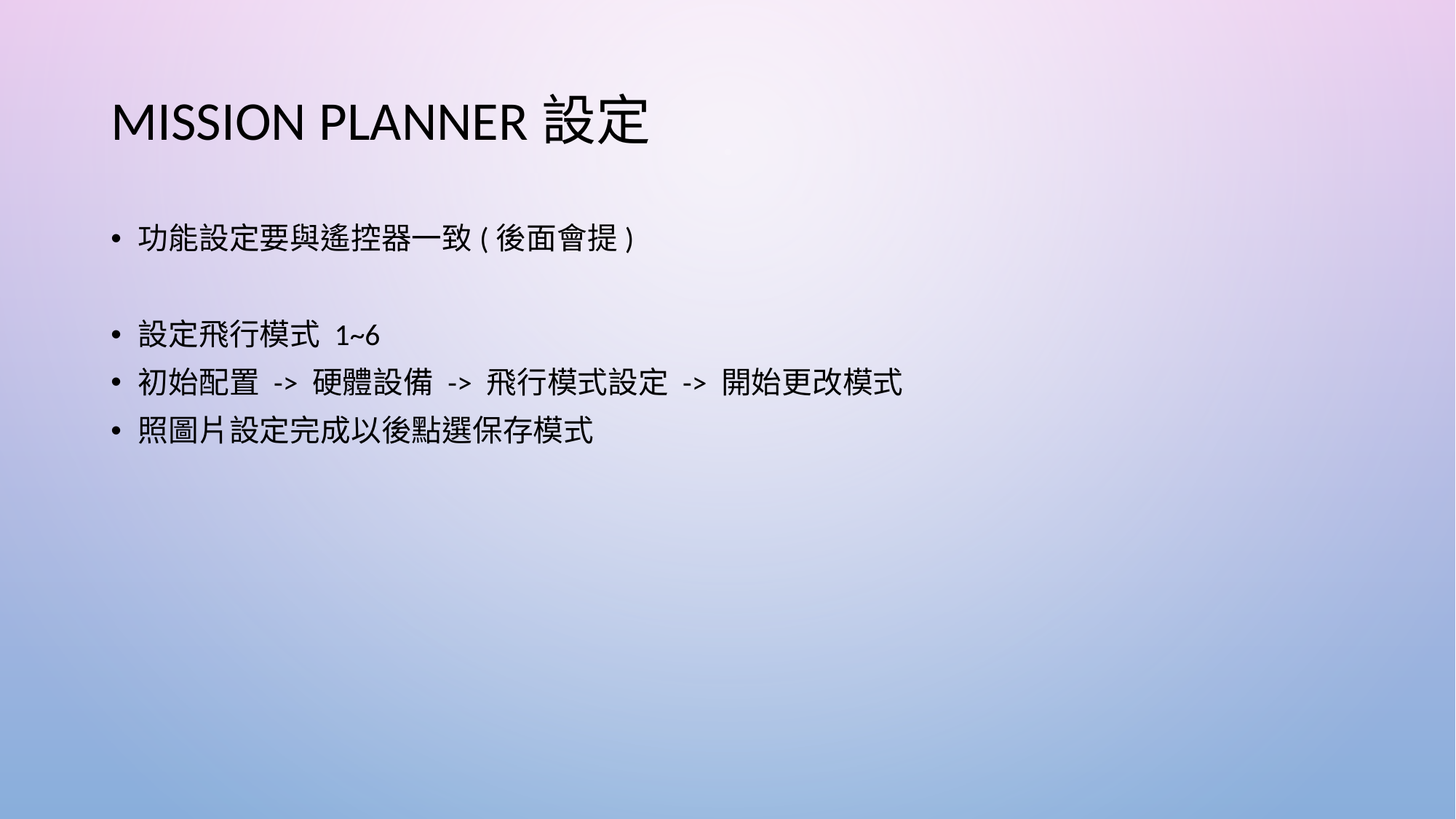

# Mission Planner設定
功能設定要與遙控器一致(後面會提)

設定飛行模式 1~6
初始配置 -> 硬體設備 -> 飛行模式設定 -> 開始更改模式
照圖片設定完成以後點選保存模式